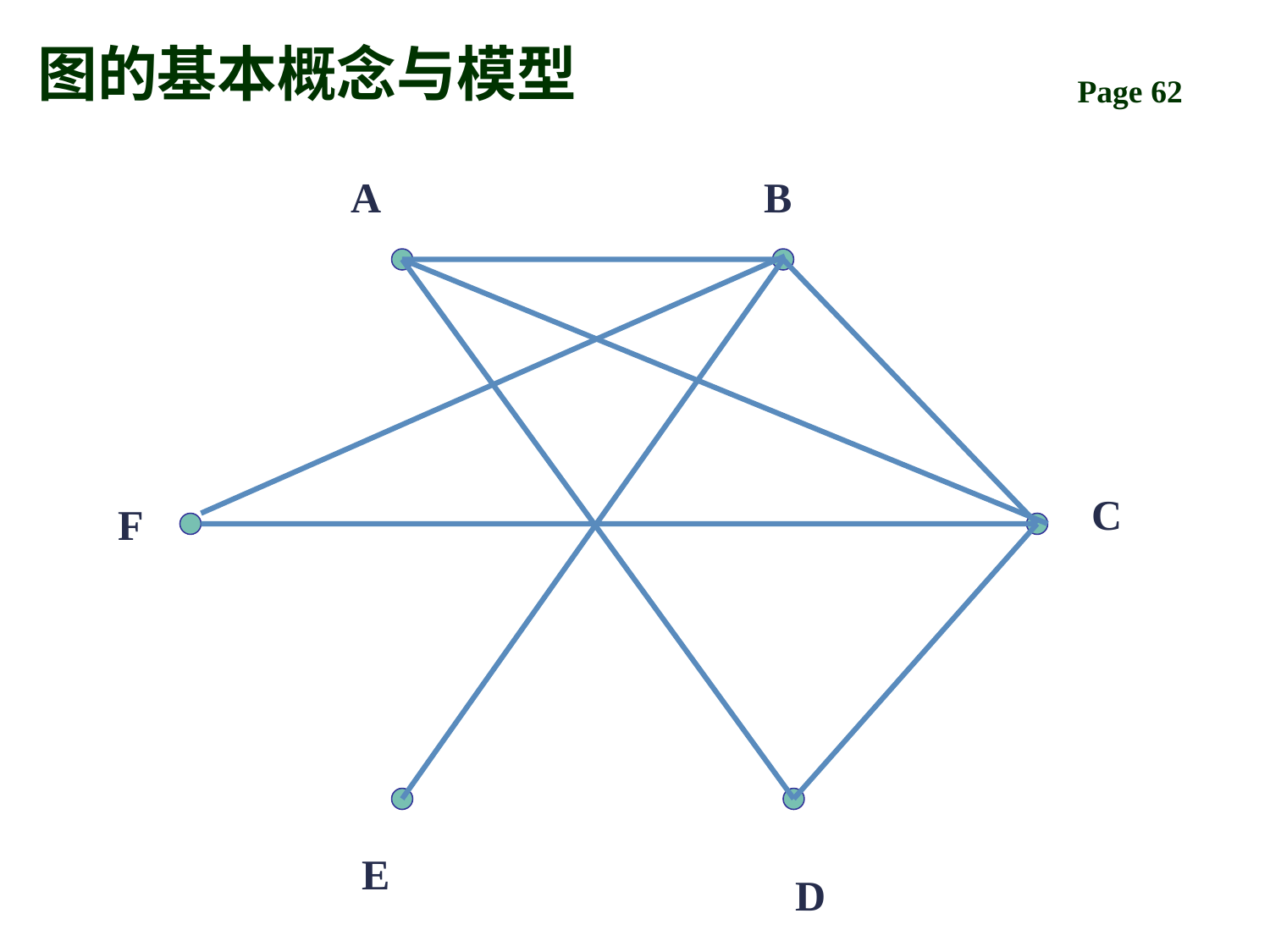

# 图的基本概念与模型
A
B

C
F

E
D